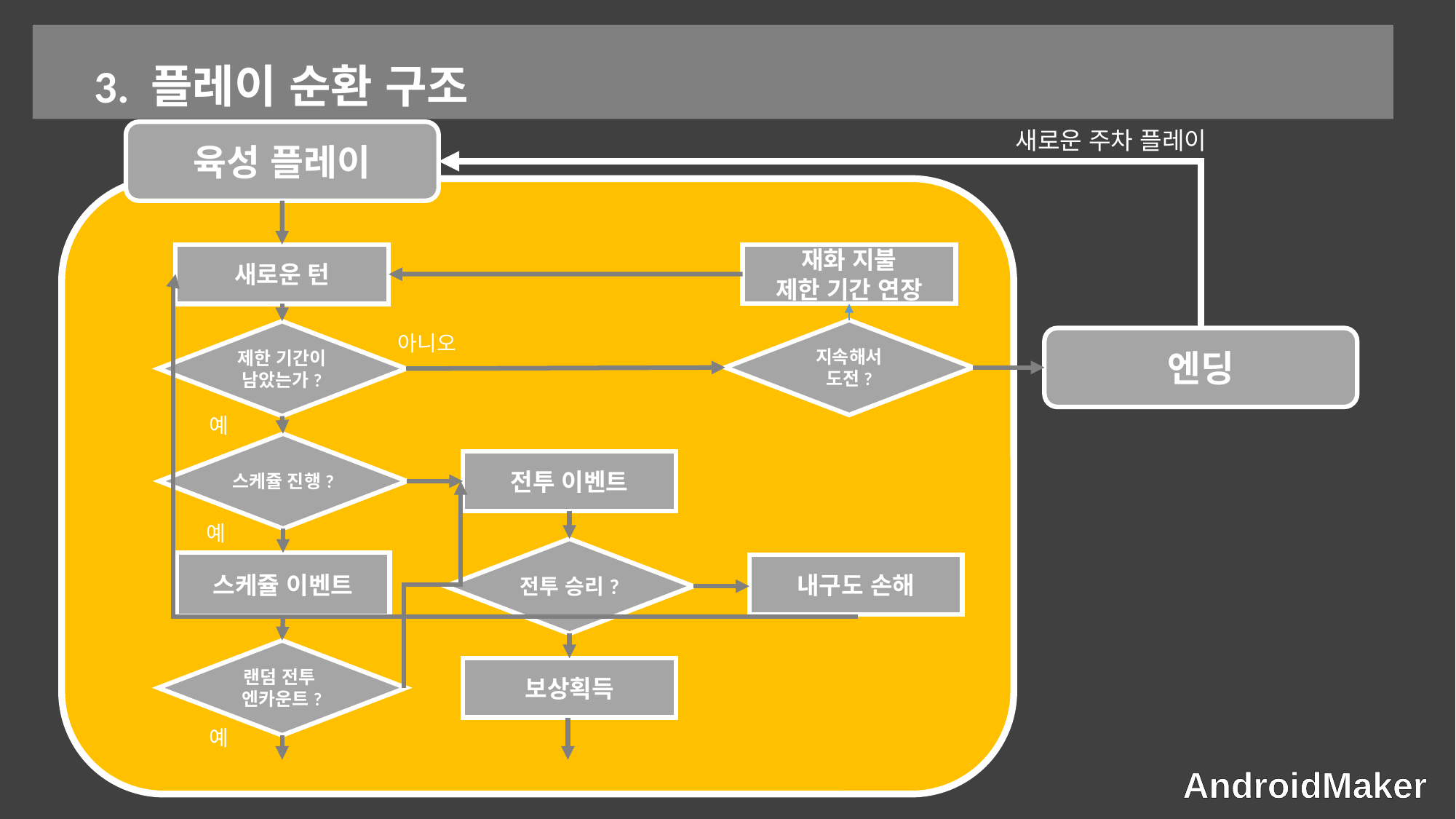

3. 플레이 순환 구조
새로운 주차 플레이
육성 플레이

재화 지불
제한 기간 연장
새로운 턴
아니오
지속해서
도전?
제한 기간이 남았는가?
엔딩
예
스케쥴 진행?
전투 이벤트
예
전투 승리?
스케쥴 이벤트
내구도 손해
랜덤 전투
엔카운트?
보상획득
예
AndroidMaker